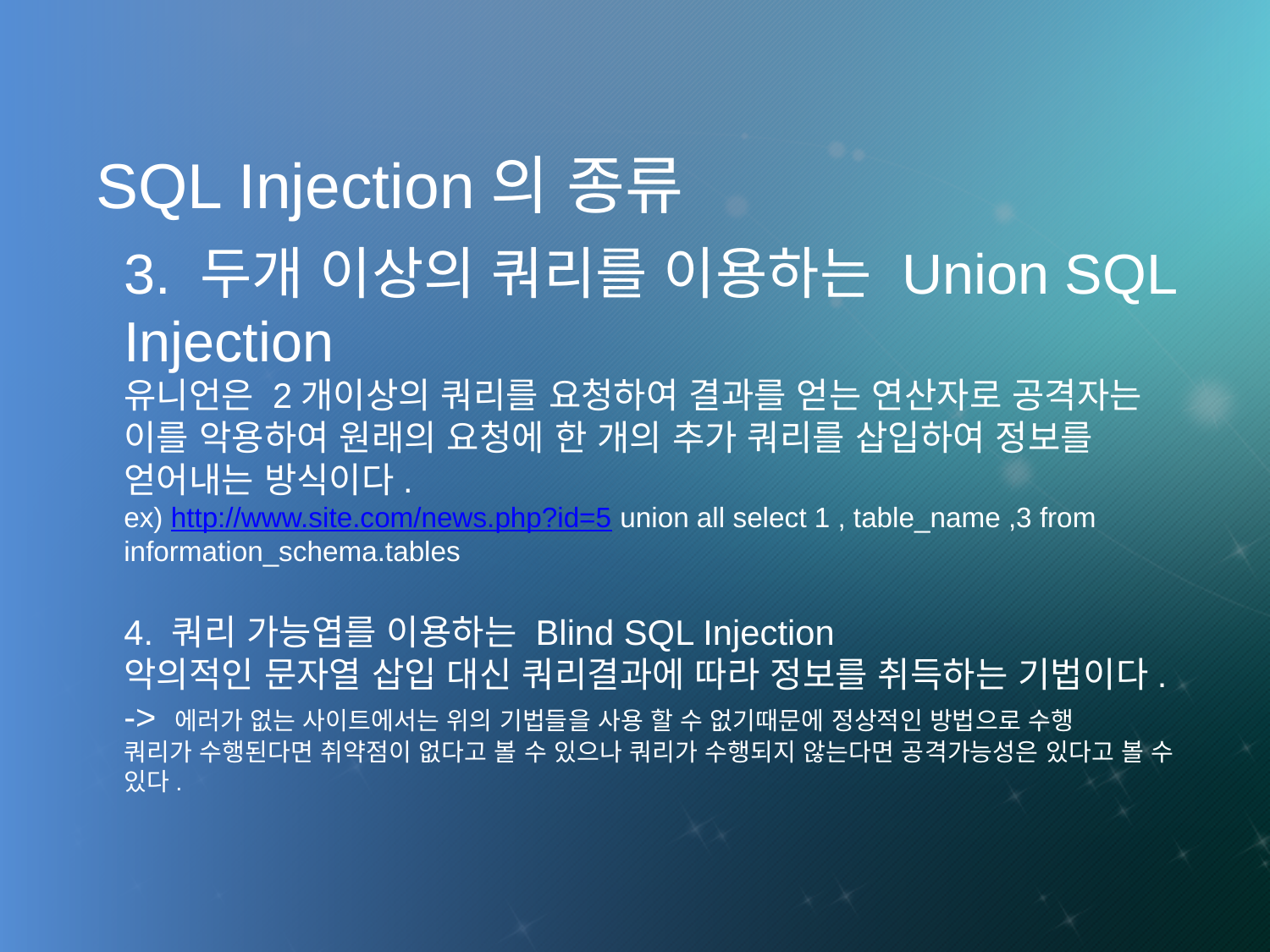

SQL Injection의 종류
3. 두개 이상의 쿼리를 이용하는 Union SQL Injection
유니언은 2개이상의 쿼리를 요청하여 결과를 얻는 연산자로 공격자는 이를 악용하여 원래의 요청에 한 개의 추가 쿼리를 삽입하여 정보를 얻어내는 방식이다.
ex) http://www.site.com/news.php?id=5 union all select 1 , table_name ,3 from information_schema.tables

4. 쿼리 가능엽를 이용하는 Blind SQL Injection
악의적인 문자열 삽입 대신 쿼리결과에 따라 정보를 취득하는 기법이다.
-> 에러가 없는 사이트에서는 위의 기법들을 사용 할 수 없기때문에 정상적인 방법으로 수행
쿼리가 수행된다면 취약점이 없다고 볼 수 있으나 쿼리가 수행되지 않는다면 공격가능성은 있다고 볼 수 있다.